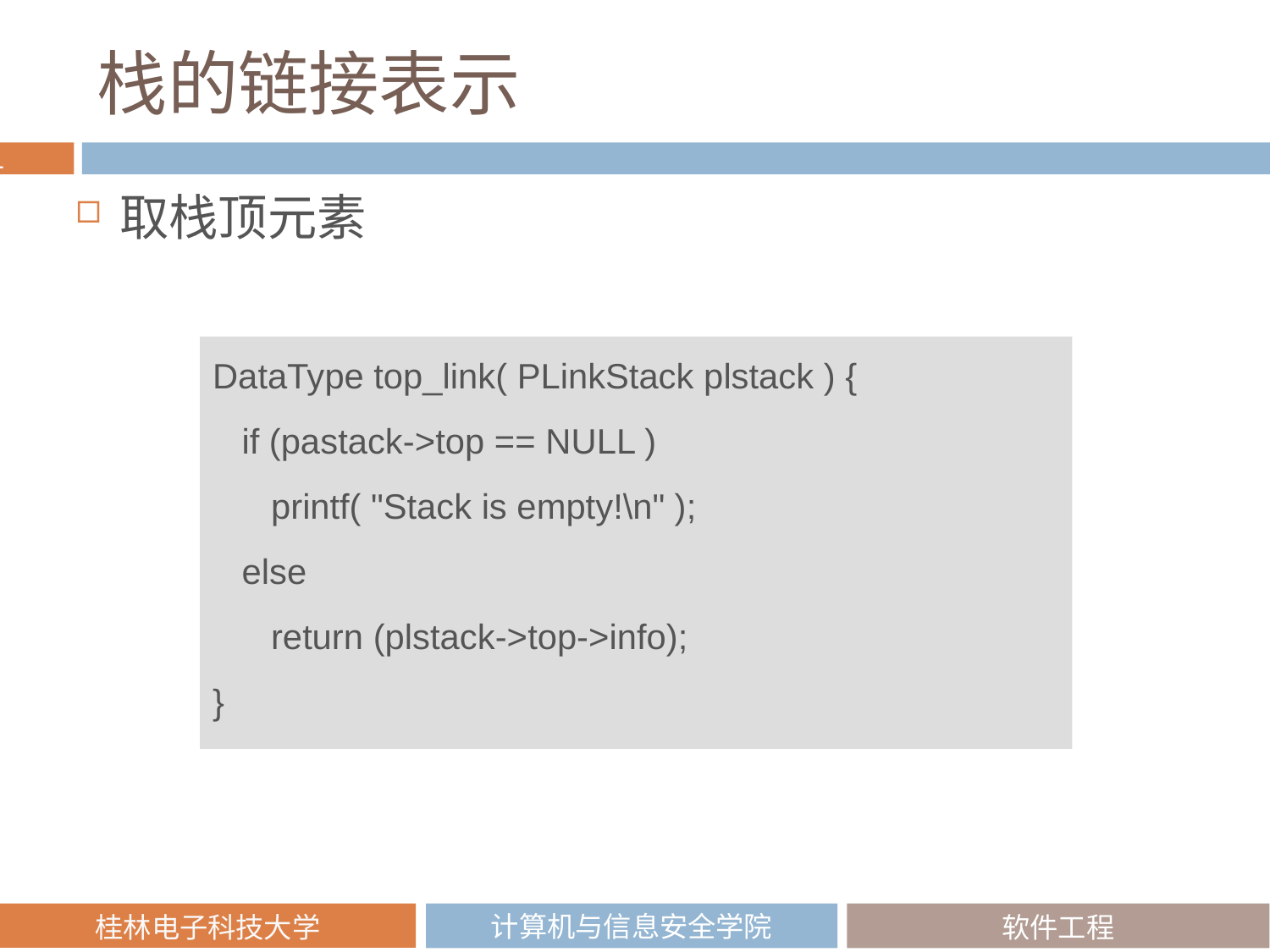

# 栈的链接表示
取栈顶元素
DataType top_link( PLinkStack plstack ) {
   if (pastack->top == NULL )
      printf( "Stack is empty!\n" );
   else
      return (plstack->top->info);
}